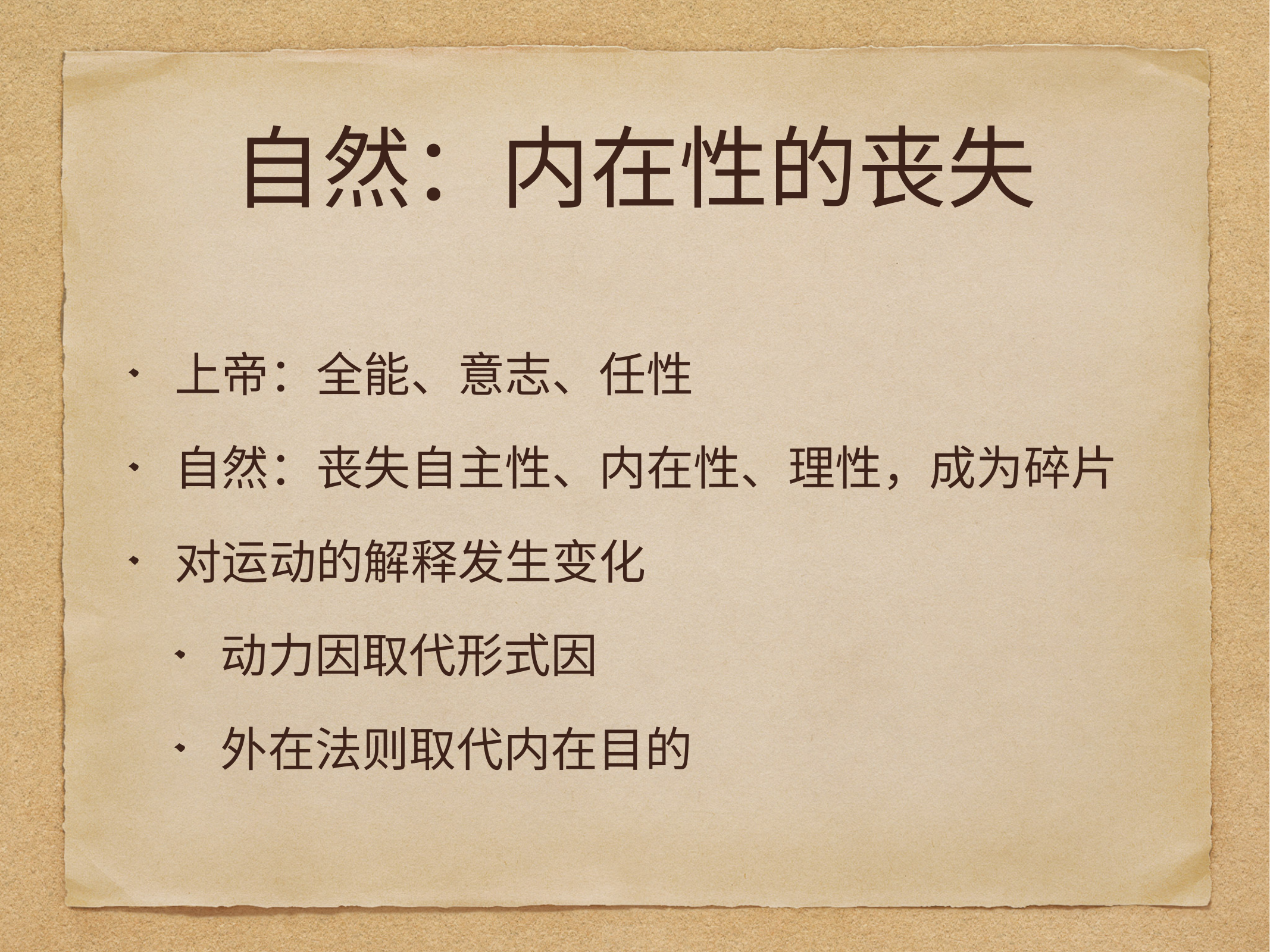

# 自然：内在性的丧失
上帝：全能、意志、任性
自然：丧失自主性、内在性、理性，成为碎片
对运动的解释发生变化
动力因取代形式因
外在法则取代内在目的